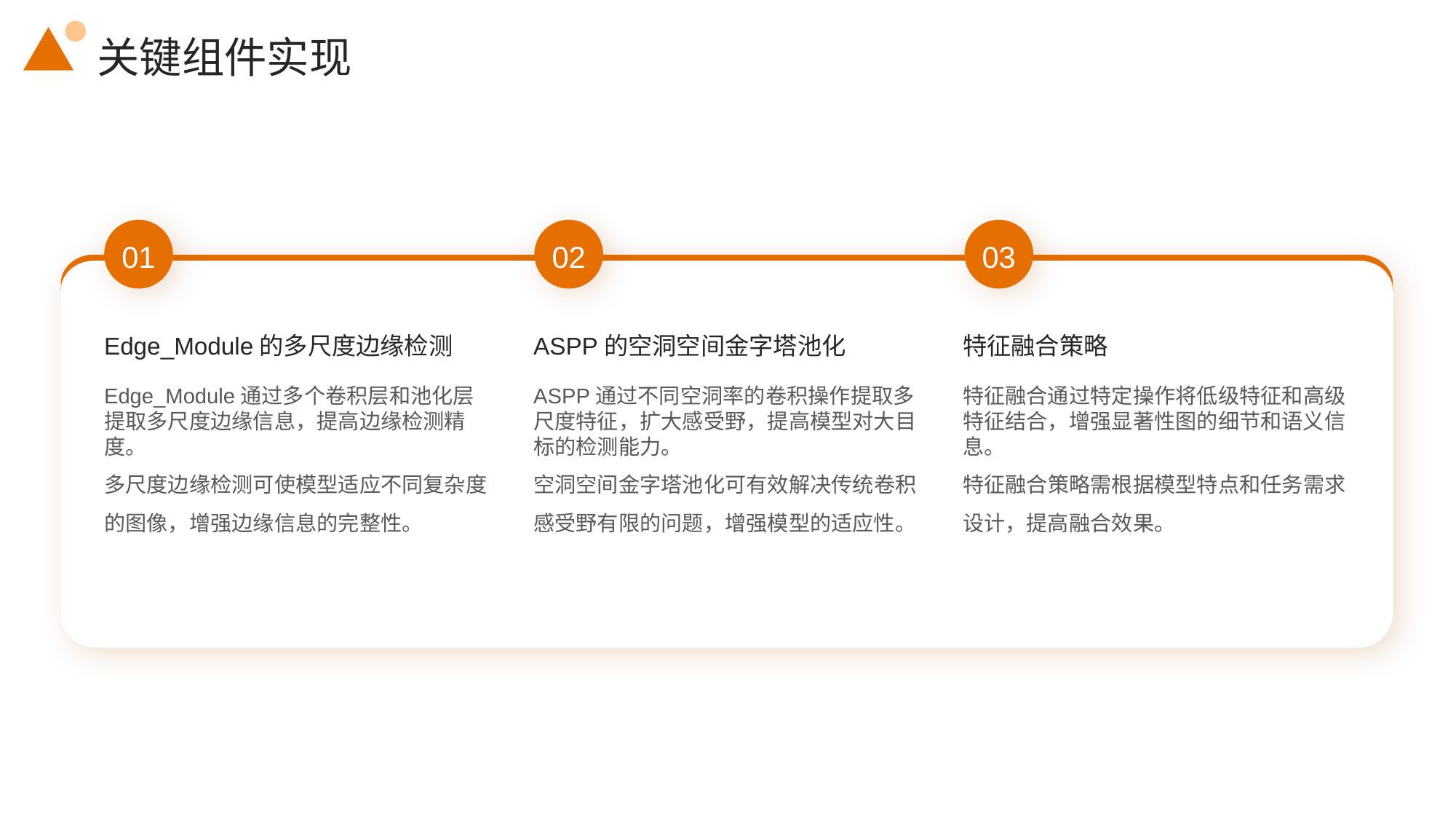

关键组件实现

01
02
03

Edge_Module的多尺度边缘检测
ASPP的空洞空间金字塔池化
特征融合策略
特征融合通过特定操作将低级特征和高级特征结合，增强显著性图的细节和语义信息。
特征融合策略需根据模型特点和任务需求设计，提高融合效果。
Edge_Module通过多个卷积层和池化层提取多尺度边缘信息，提高边缘检测精度。
多尺度边缘检测可使模型适应不同复杂度的图像，增强边缘信息的完整性。
ASPP通过不同空洞率的卷积操作提取多尺度特征，扩大感受野，提高模型对大目标的检测能力。
空洞空间金字塔池化可有效解决传统卷积感受野有限的问题，增强模型的适应性。